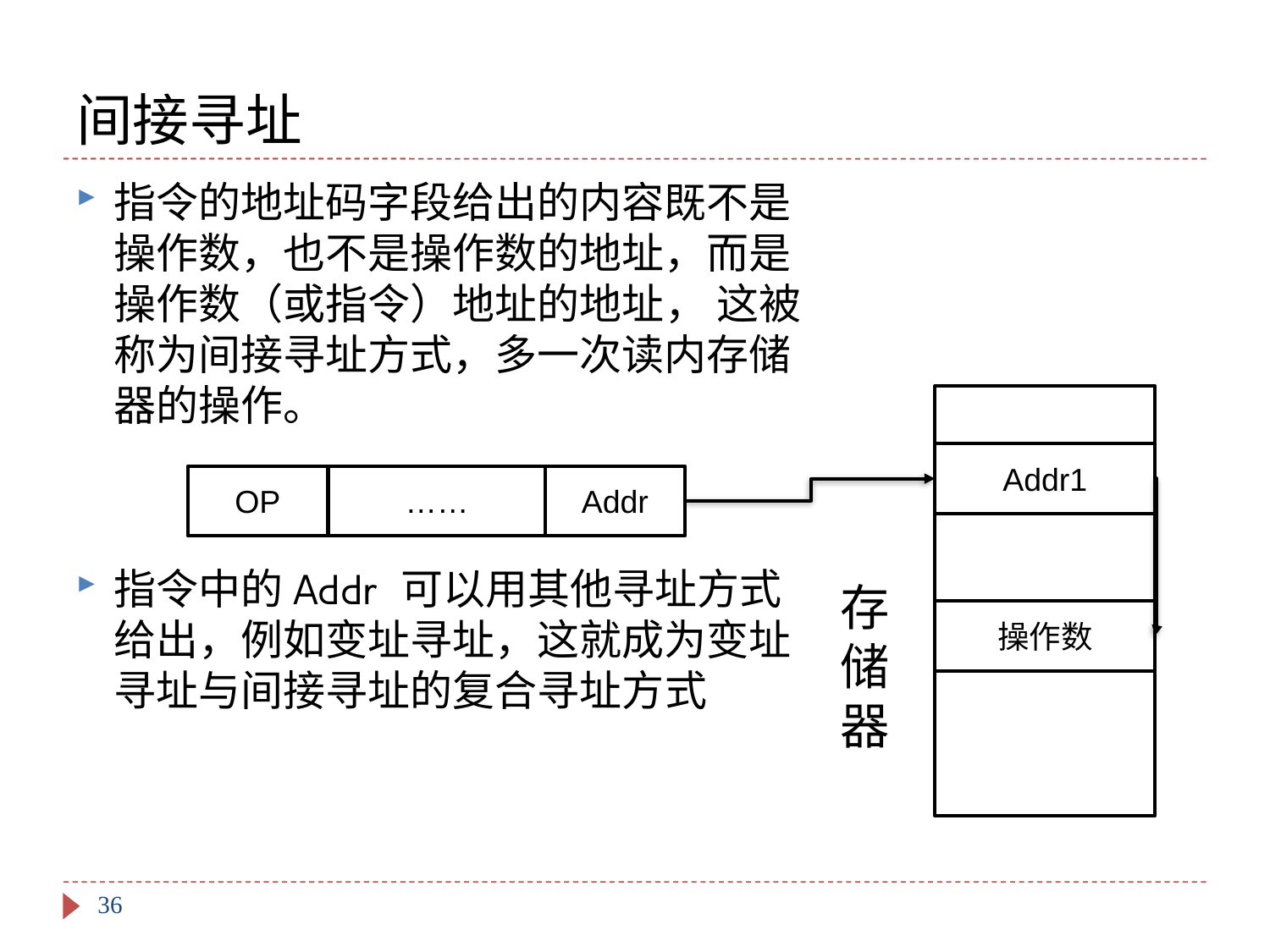

# 间接寻址
指令的地址码字段给出的内容既不是操作数，也不是操作数的地址，而是操作数（或指令）地址的地址， 这被称为间接寻址方式，多一次读内存储器的操作。

指令中的Addr 可以用其他寻址方式给出，例如变址寻址，这就成为变址寻址与间接寻址的复合寻址方式

Addr1
OP
……
Addr
存储器
操作数
36